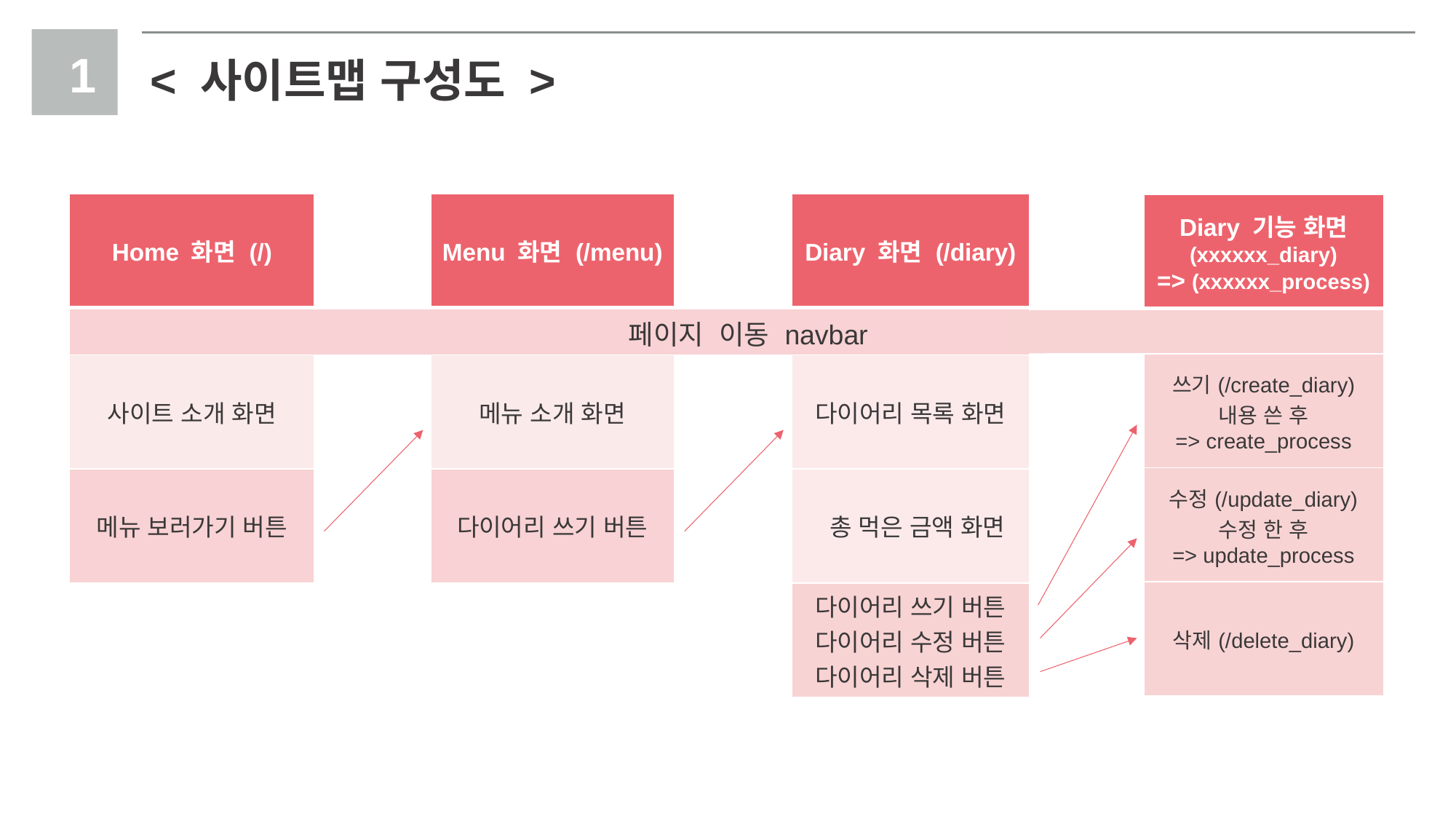

1
< 사이트맵 구성도 >
| Home 화면 (/) |  | Menu 화면 (/menu) |  | Diary 화면 (/diary) |
| --- | --- | --- | --- | --- |
| 페이지 이동 navbar |  |  |  |  |
| 사이트 소개 화면 |  | 메뉴 소개 화면 |  | 다이어리 목록 화면 |
| 메뉴 보러가기 버튼 |  | 다이어리 쓰기 버튼 |  | 총 먹은 금액 화면 |
|  |  |  |  | 다이어리 쓰기 버튼 다이어리 수정 버튼 다이어리 삭제 버튼 |
|  | Diary 기능 화면 (xxxxxx\_diary) => (xxxxxx\_process) |
| --- | --- |
|  |  |
|  | 쓰기(/create\_diary) 내용 쓴 후 => create\_process |
|  | 수정(/update\_diary) 수정 한 후 => update\_process |
|  | 삭제(/delete\_diary) |

Copyrightⓒ. Saebyeol Yu. All Rights Reserved.